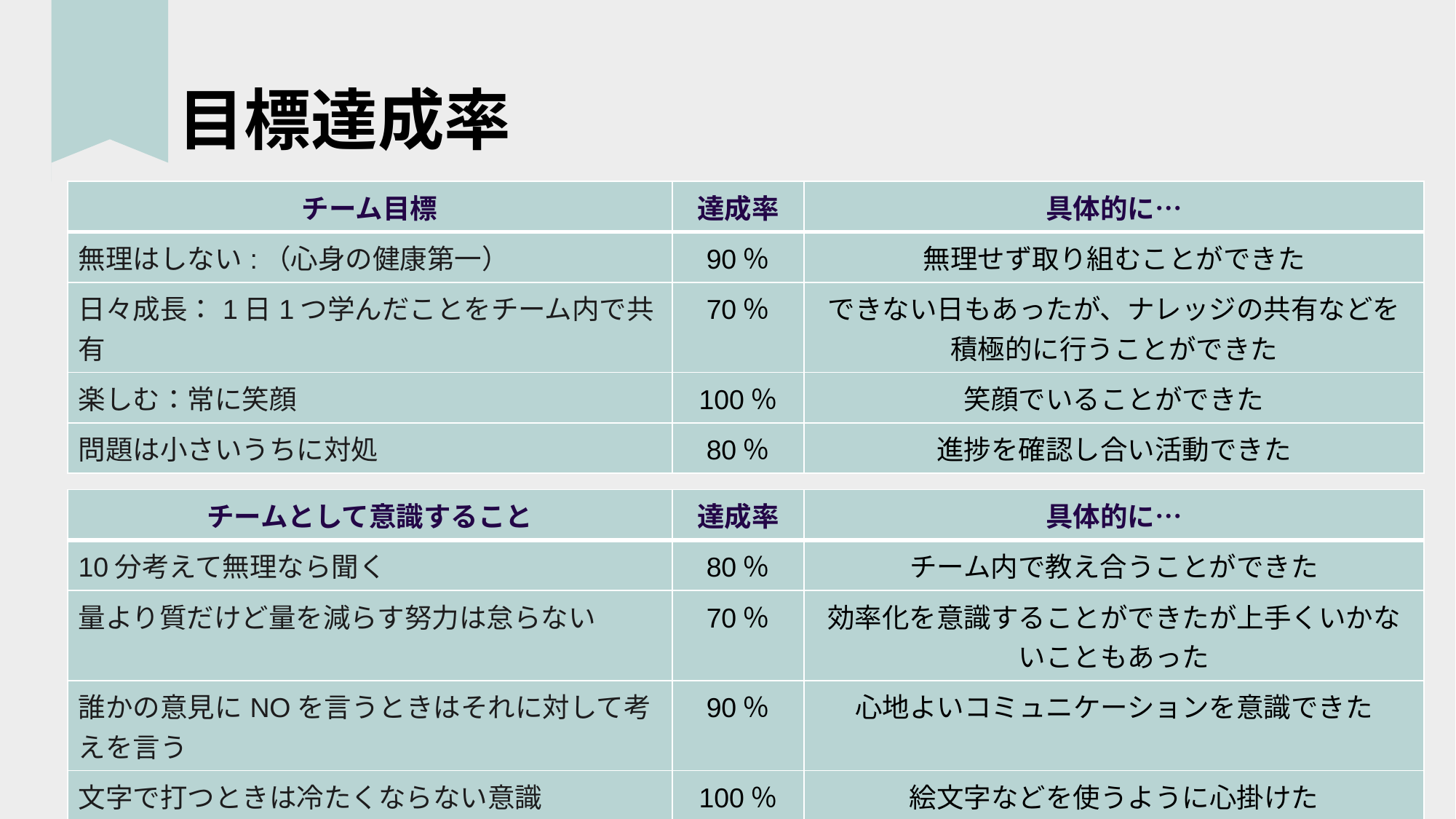

# 目標達成率
| チーム目標 | 達成率 | 具体的に… |
| --- | --- | --- |
| 無理はしない:（心身の健康第一） | 90％ | 無理せず取り組むことができた |
| 日々成長：1日1つ学んだことをチーム内で共有 | 70％ | できない日もあったが、ナレッジの共有などを積極的に行うことができた |
| 楽しむ：常に笑顔 | 100％ | 笑顔でいることができた |
| 問題は小さいうちに対処 | 80％ | 進捗を確認し合い活動できた |
| チームとして意識すること | 達成率 | 具体的に… |
| --- | --- | --- |
| 10分考えて無理なら聞く | 80％ | チーム内で教え合うことができた |
| 量より質だけど量を減らす努力は怠らない | 70％ | 効率化を意識することができたが上手くいかないこともあった |
| 誰かの意見にNOを言うときはそれに対して考えを言う | 90％ | 心地よいコミュニケーションを意識できた |
| 文字で打つときは冷たくならない意識 | 100％ | 絵文字などを使うように心掛けた |